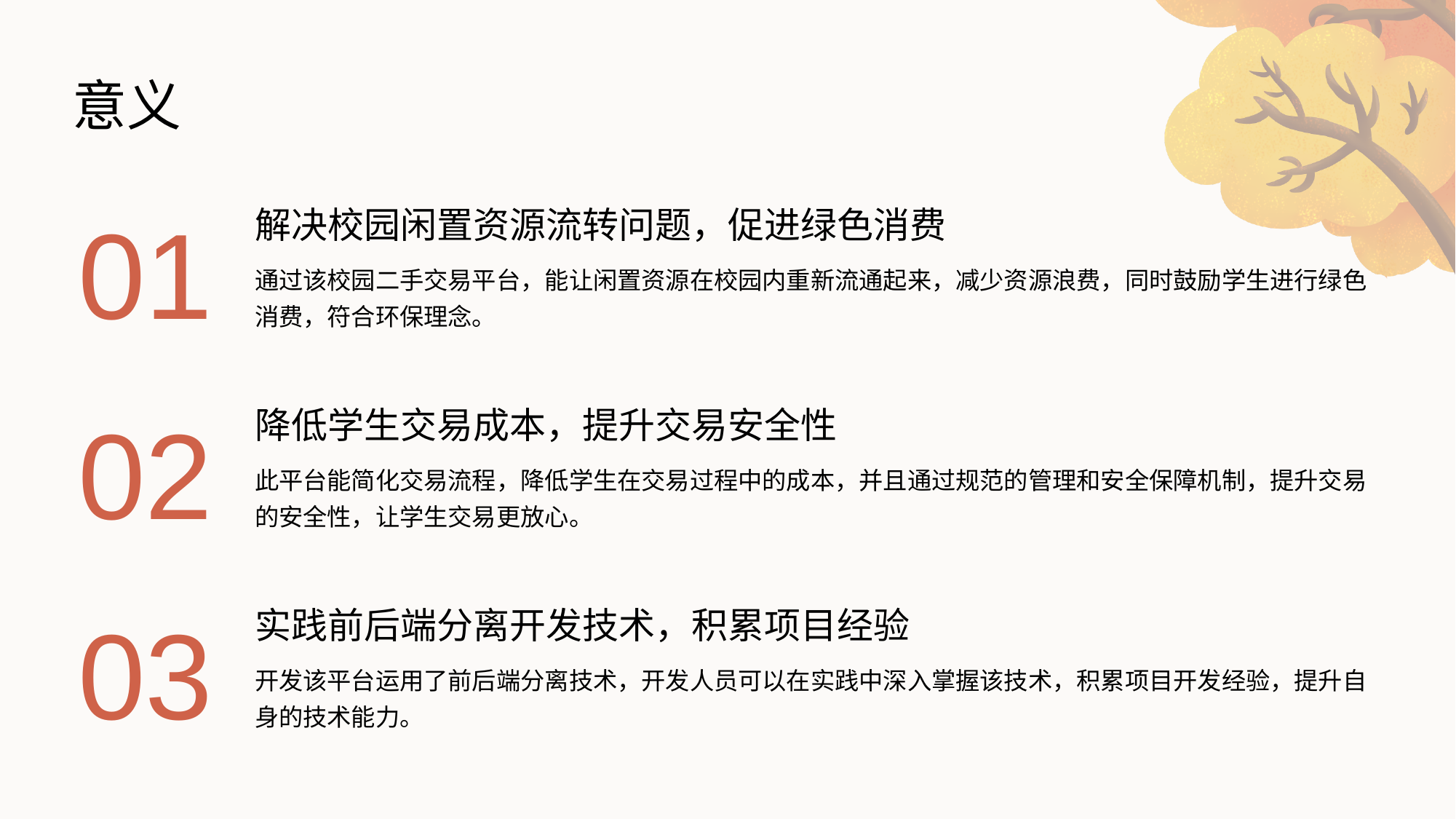

意义
解决校园闲置资源流转问题，促进绿色消费
01
通过该校园二手交易平台，能让闲置资源在校园内重新流通起来，减少资源浪费，同时鼓励学生进行绿色消费，符合环保理念。
降低学生交易成本，提升交易安全性
02
此平台能简化交易流程，降低学生在交易过程中的成本，并且通过规范的管理和安全保障机制，提升交易的安全性，让学生交易更放心。
实践前后端分离开发技术，积累项目经验
03
开发该平台运用了前后端分离技术，开发人员可以在实践中深入掌握该技术，积累项目开发经验，提升自身的技术能力。